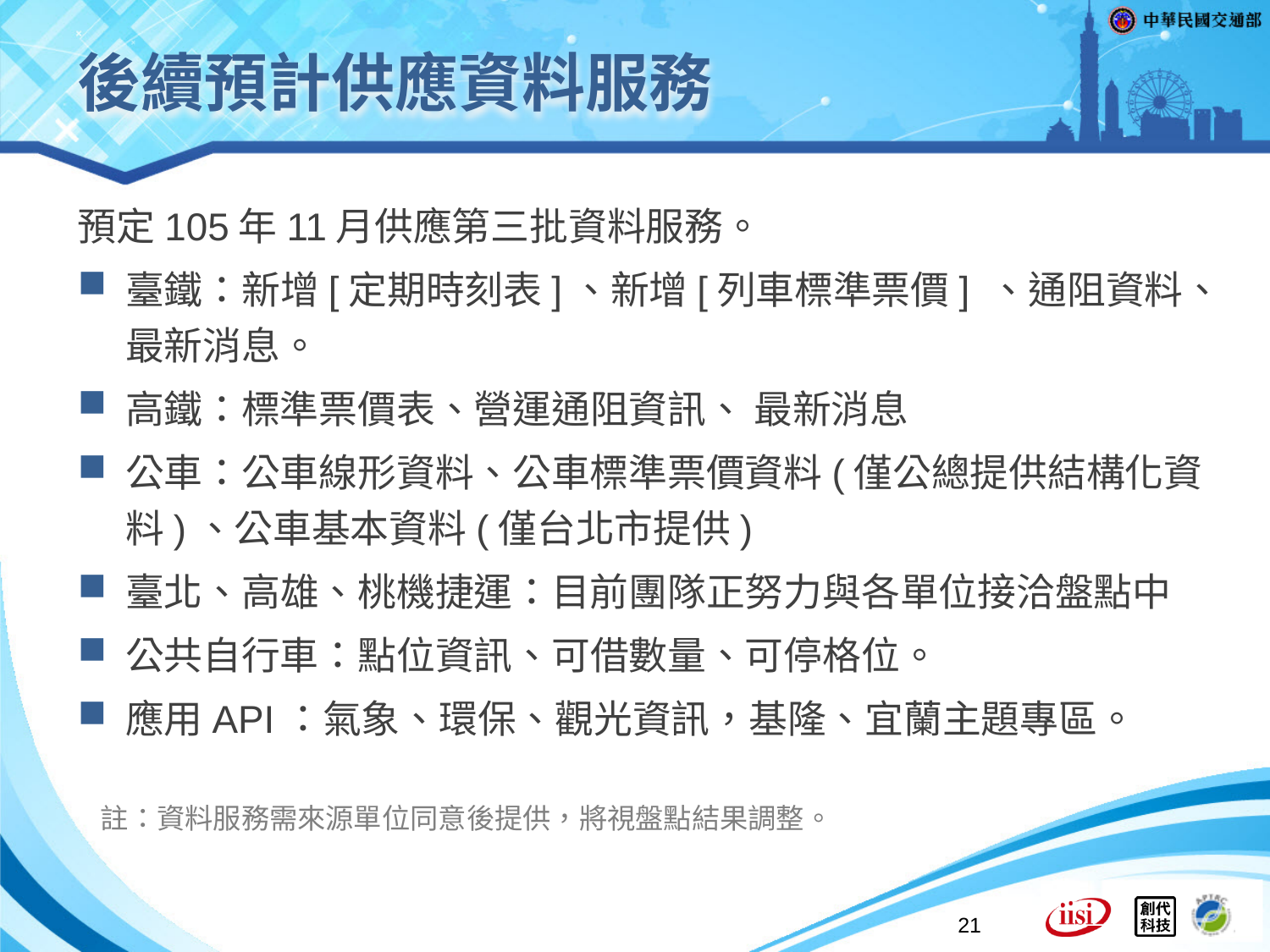

# 後續預計供應資料服務
預定105年11月供應第三批資料服務。
臺鐵：新增[定期時刻表]、新增[列車標準票價] 、通阻資料、最新消息。
高鐵：標準票價表、營運通阻資訊、 最新消息
公車：公車線形資料、公車標準票價資料(僅公總提供結構化資料)、公車基本資料(僅台北市提供)
臺北、高雄、桃機捷運：目前團隊正努力與各單位接洽盤點中
公共自行車：點位資訊、可借數量、可停格位。
應用API：氣象、環保、觀光資訊，基隆、宜蘭主題專區。

註：資料服務需來源單位同意後提供，將視盤點結果調整。
21